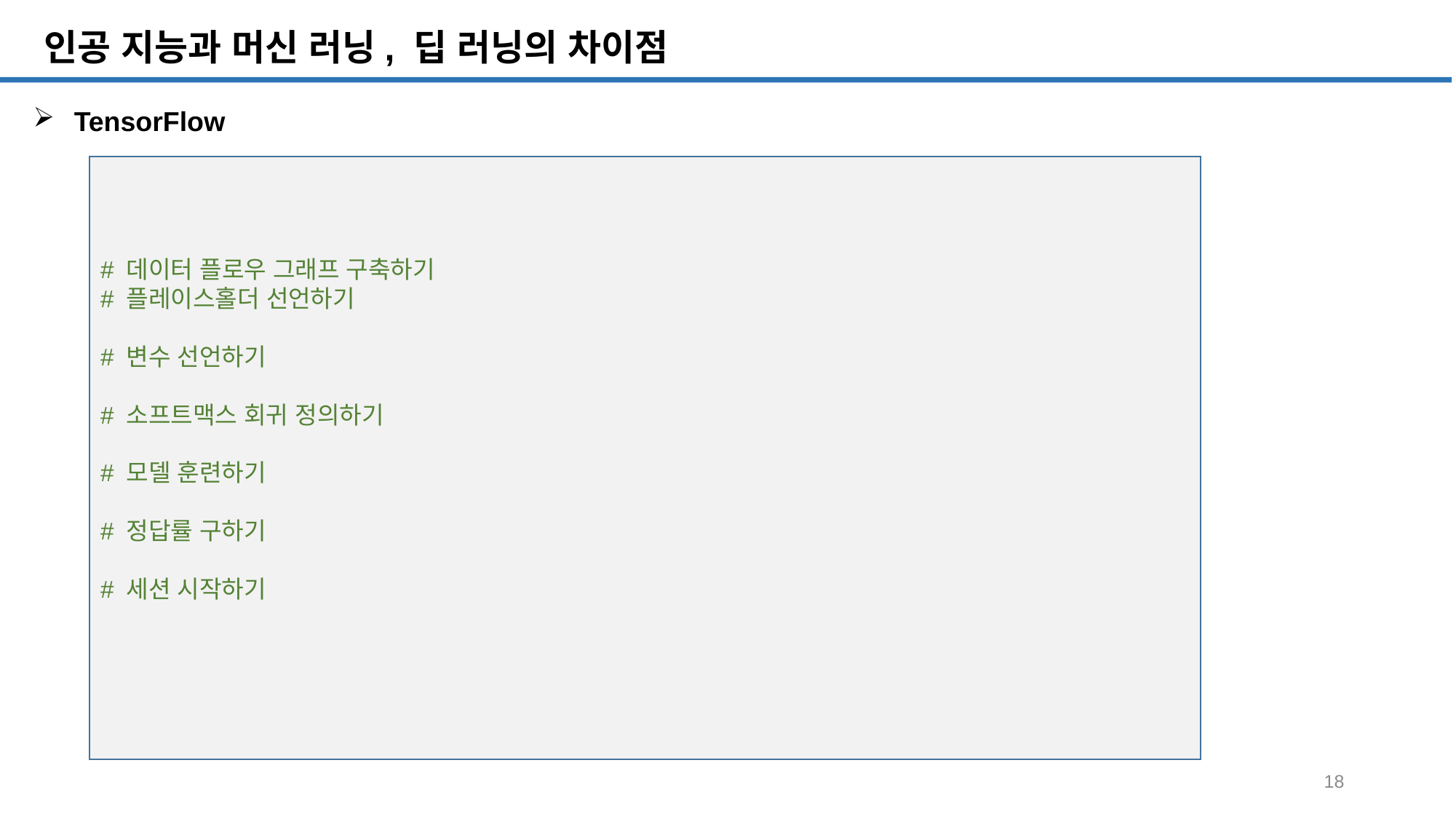

SQL 튜닝 개요
# 인공 지능과 머신 러닝, 딥 러닝의 차이점

TensorFlow
# 데이터 플로우 그래프 구축하기
# 플레이스홀더 선언하기

# 변수 선언하기

# 소프트맥스 회귀 정의하기

# 모델 훈련하기

# 정답률 구하기

# 세션 시작하기

18